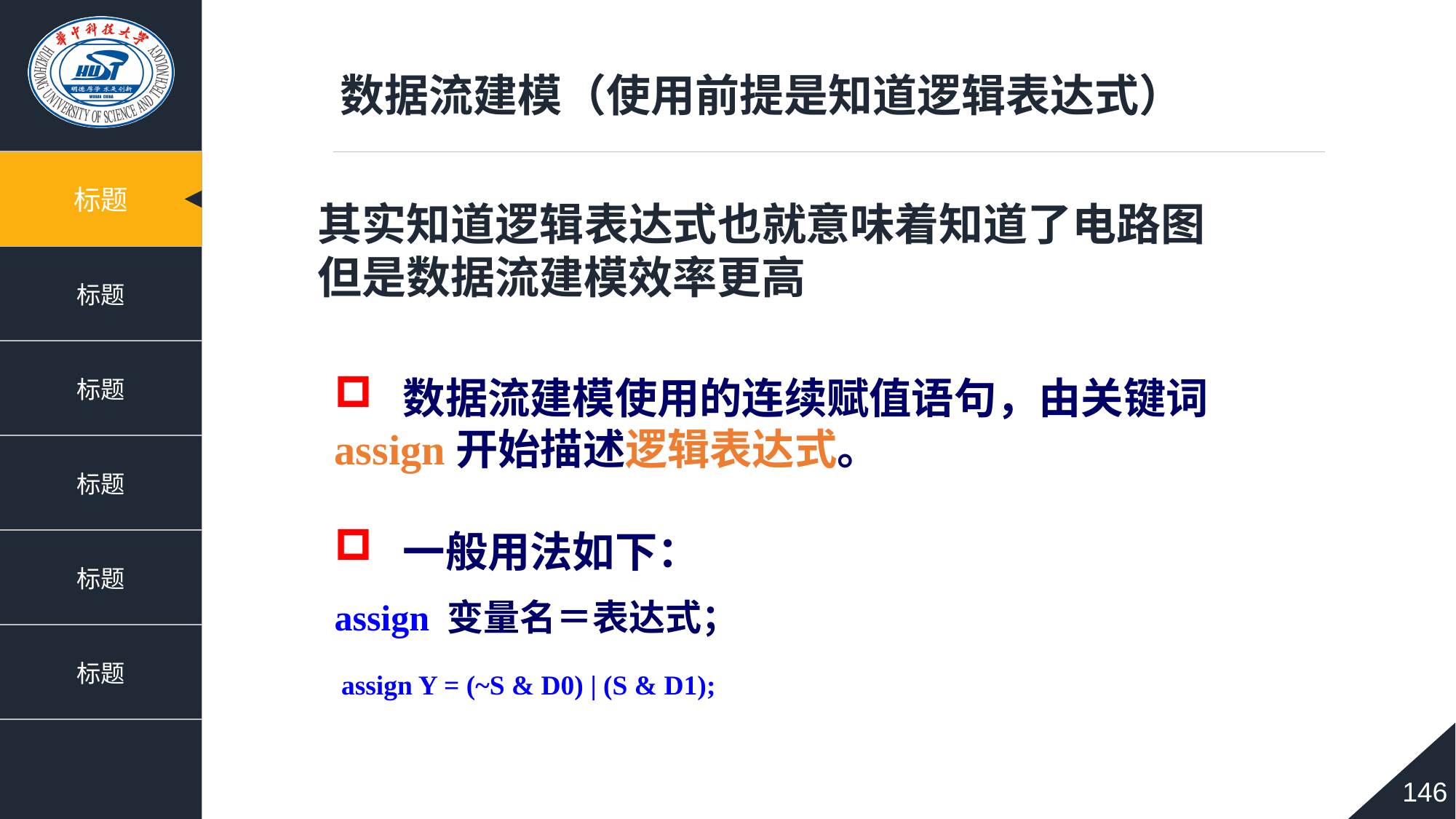

数据流建模（使用前提是知道逻辑表达式）
其实知道逻辑表达式也就意味着知道了电路图
但是数据流建模效率更高
  数据流建模使用的连续赋值语句，由关键词assign开始描述逻辑表达式。
  一般用法如下：
assign 变量名＝表达式；
 assign Y = (~S & D0) | (S & D1);